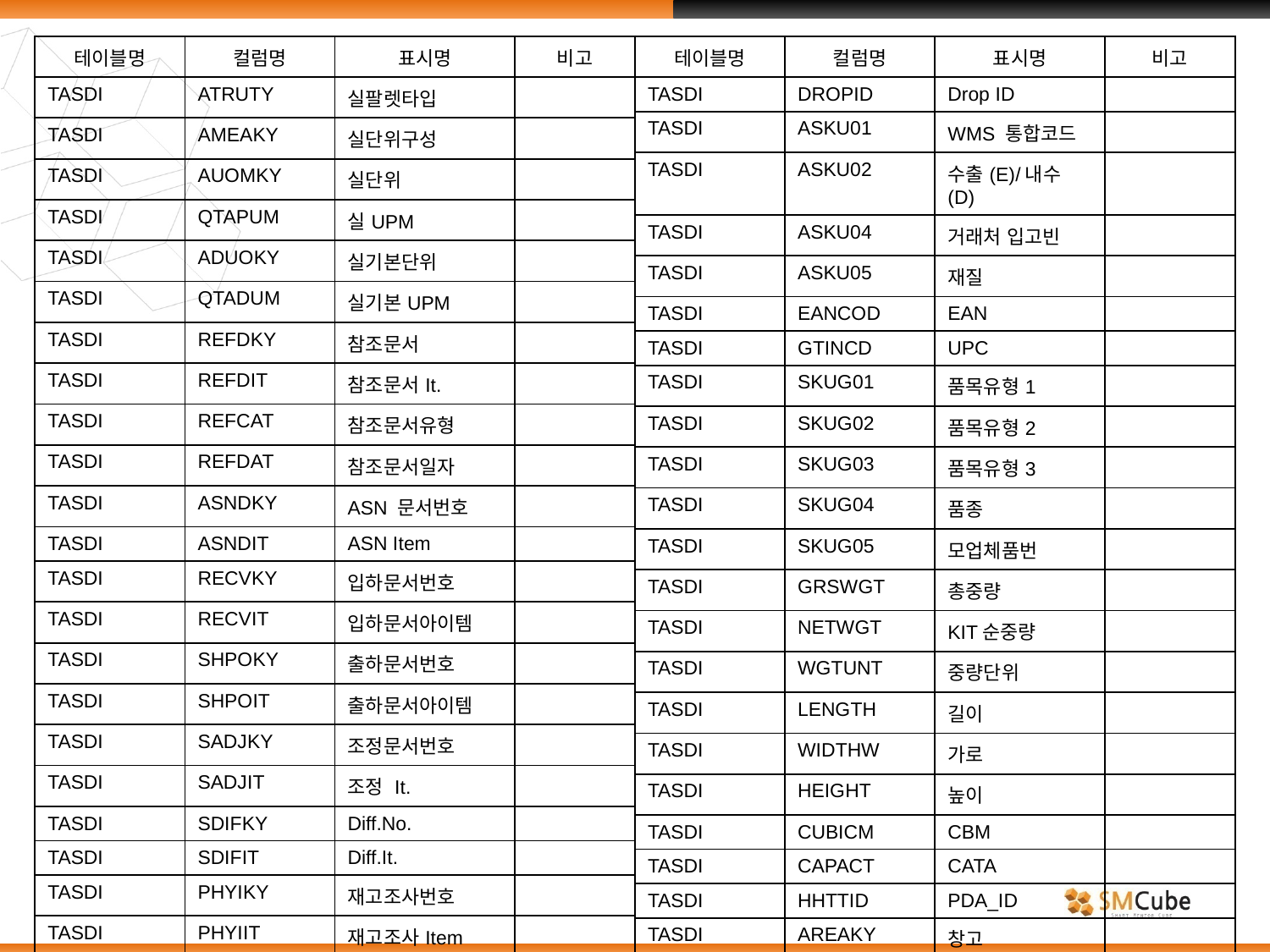

| 테이블명 | 컬럼명 | 표시명 | 비고 |
| --- | --- | --- | --- |
| TASDI | ATRUTY | 실팔렛타입 |  |
| TASDI | AMEAKY | 실단위구성 |  |
| TASDI | AUOMKY | 실단위 |  |
| TASDI | QTAPUM | 실UPM |  |
| TASDI | ADUOKY | 실기본단위 |  |
| TASDI | QTADUM | 실기본UPM |  |
| TASDI | REFDKY | 참조문서 |  |
| TASDI | REFDIT | 참조문서It. |  |
| TASDI | REFCAT | 참조문서유형 |  |
| TASDI | REFDAT | 참조문서일자 |  |
| TASDI | ASNDKY | ASN 문서번호 |  |
| TASDI | ASNDIT | ASN Item |  |
| TASDI | RECVKY | 입하문서번호 |  |
| TASDI | RECVIT | 입하문서아이템 |  |
| TASDI | SHPOKY | 출하문서번호 |  |
| TASDI | SHPOIT | 출하문서아이템 |  |
| TASDI | SADJKY | 조정문서번호 |  |
| TASDI | SADJIT | 조정 It. |  |
| TASDI | SDIFKY | Diff.No. |  |
| TASDI | SDIFIT | Diff.It. |  |
| TASDI | PHYIKY | 재고조사번호 |  |
| TASDI | PHYIIT | 재고조사Item |  |
| 테이블명 | 컬럼명 | 표시명 | 비고 |
| --- | --- | --- | --- |
| TASDI | DROPID | Drop ID |  |
| TASDI | ASKU01 | WMS 통합코드 |  |
| TASDI | ASKU02 | 수출(E)/내수(D) |  |
| TASDI | ASKU04 | 거래처 입고빈 |  |
| TASDI | ASKU05 | 재질 |  |
| TASDI | EANCOD | EAN |  |
| TASDI | GTINCD | UPC |  |
| TASDI | SKUG01 | 품목유형1 |  |
| TASDI | SKUG02 | 품목유형2 |  |
| TASDI | SKUG03 | 품목유형3 |  |
| TASDI | SKUG04 | 품종 |  |
| TASDI | SKUG05 | 모업체품번 |  |
| TASDI | GRSWGT | 총중량 |  |
| TASDI | NETWGT | KIT순중량 |  |
| TASDI | WGTUNT | 중량단위 |  |
| TASDI | LENGTH | 길이 |  |
| TASDI | WIDTHW | 가로 |  |
| TASDI | HEIGHT | 높이 |  |
| TASDI | CUBICM | CBM |  |
| TASDI | CAPACT | CATA |  |
| TASDI | HHTTID | PDA\_ID |  |
| TASDI | AREAKY | 창고 |  |